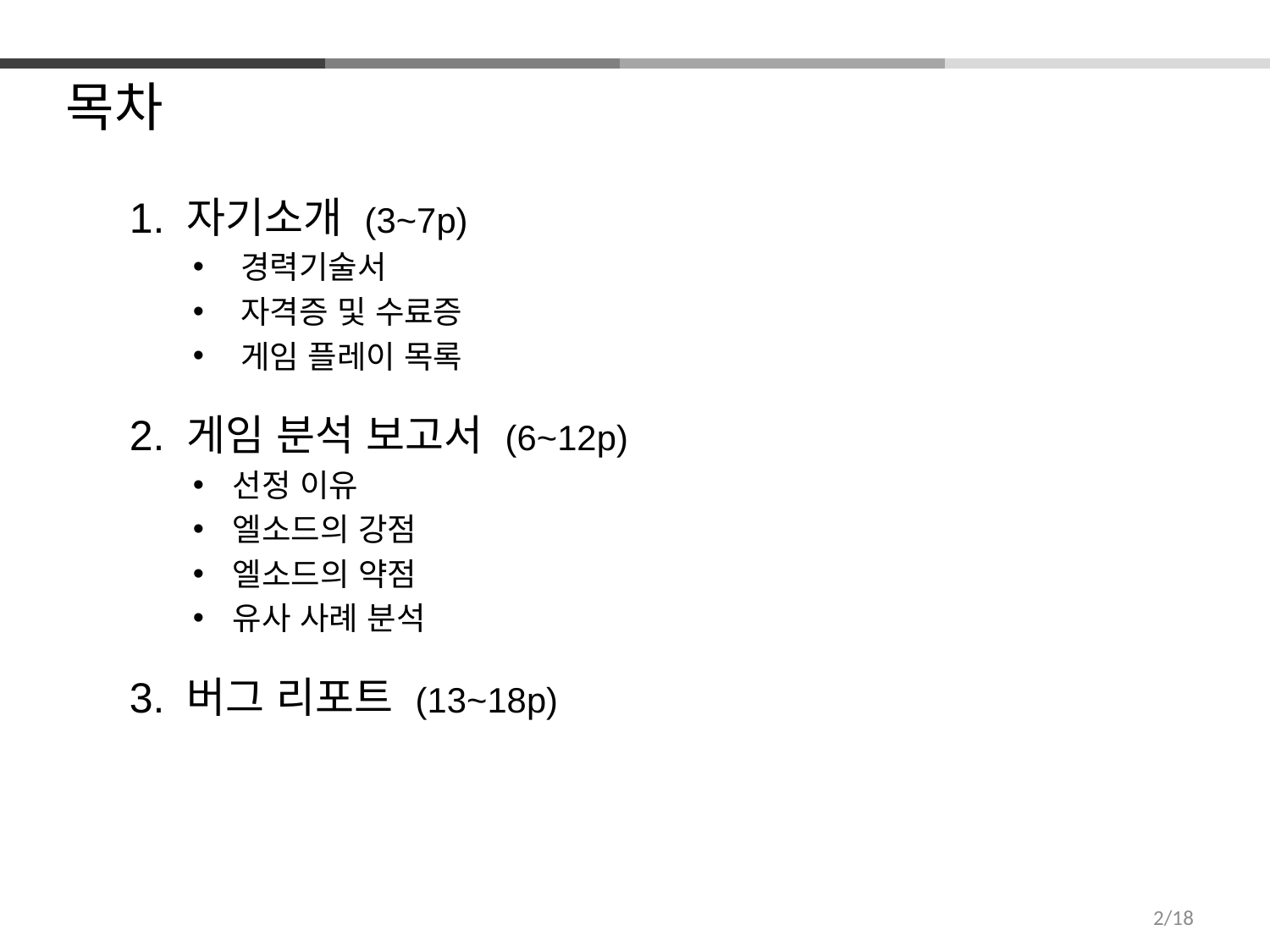

목차
1. 자기소개 (3~7p)
경력기술서
자격증 및 수료증
게임 플레이 목록
2. 게임 분석 보고서 (6~12p)
선정 이유
엘소드의 강점
엘소드의 약점
유사 사례 분석
3. 버그 리포트 (13~18p)
2/18